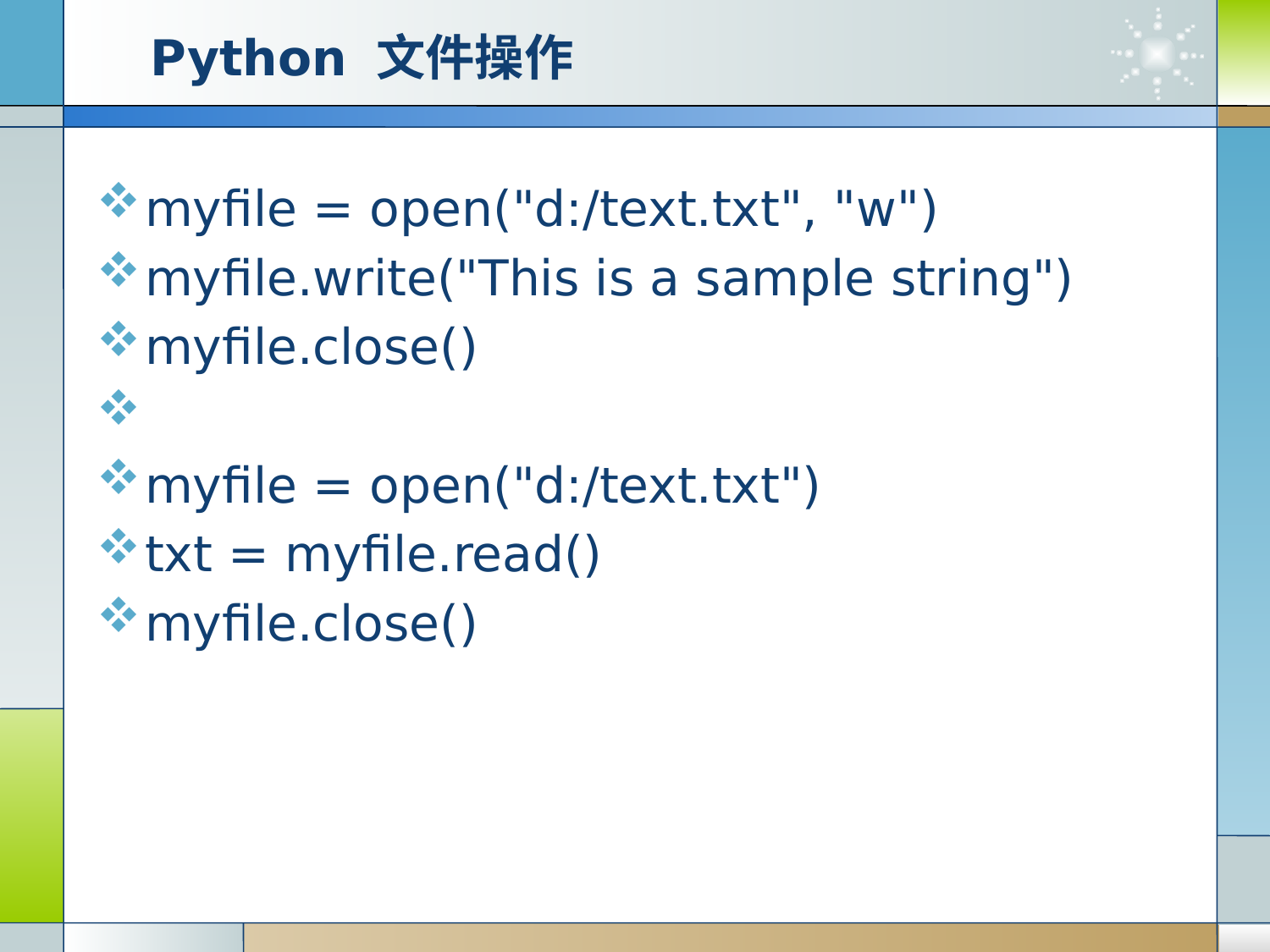

# Python 文件操作
myfile = open("d:/text.txt", "w")
myfile.write("This is a sample string")
myfile.close()

myfile = open("d:/text.txt")
txt = myfile.read()
myfile.close()
58